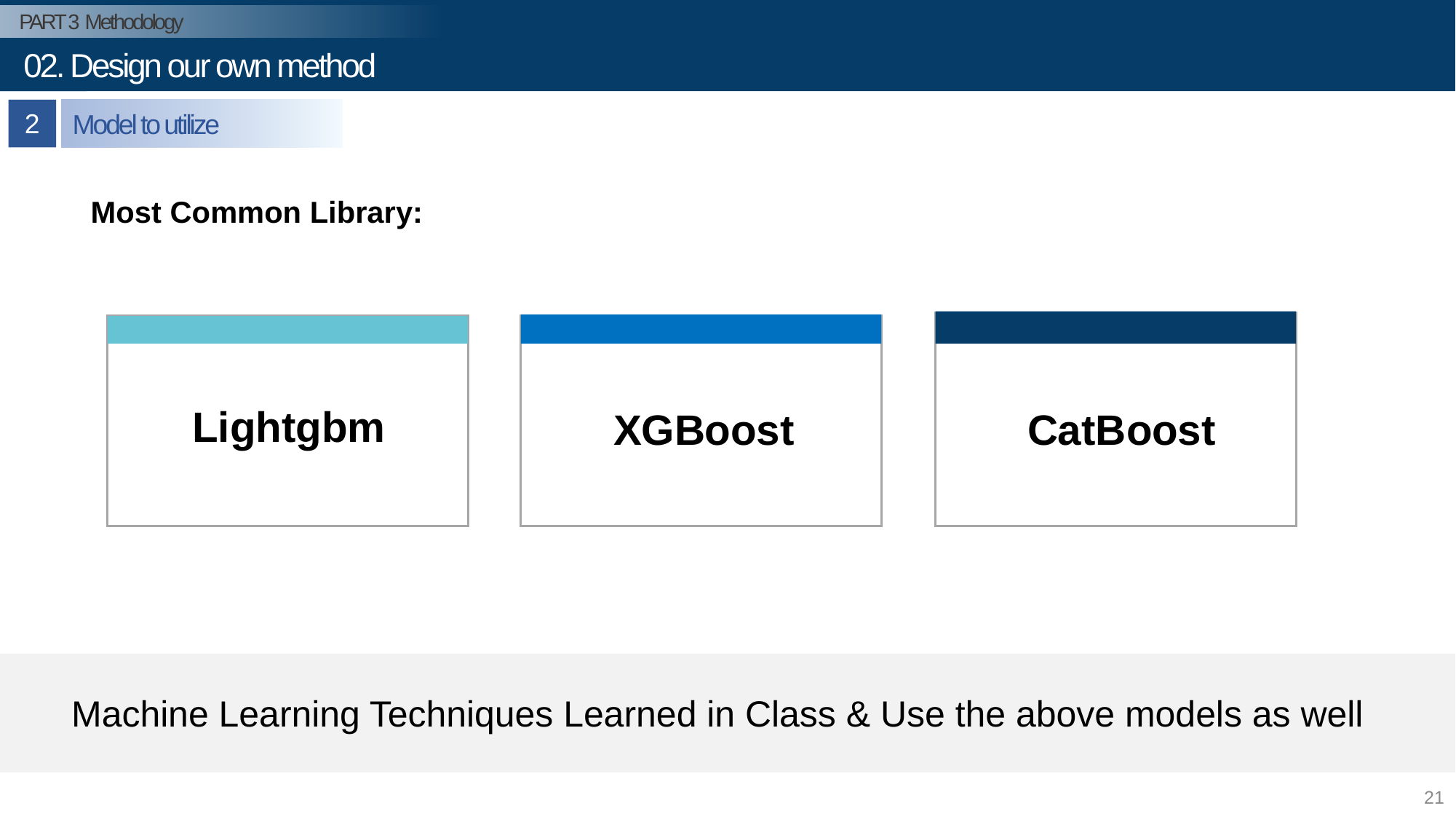

PART 3  Methodology

Part 1
 02. Design our own method
연구 개요

2
Model to utilize
Most Common Library:

Lightgbm
XGBoost
CatBoost

Machine Learning Techniques Learned in Class & Use the above models as well
21